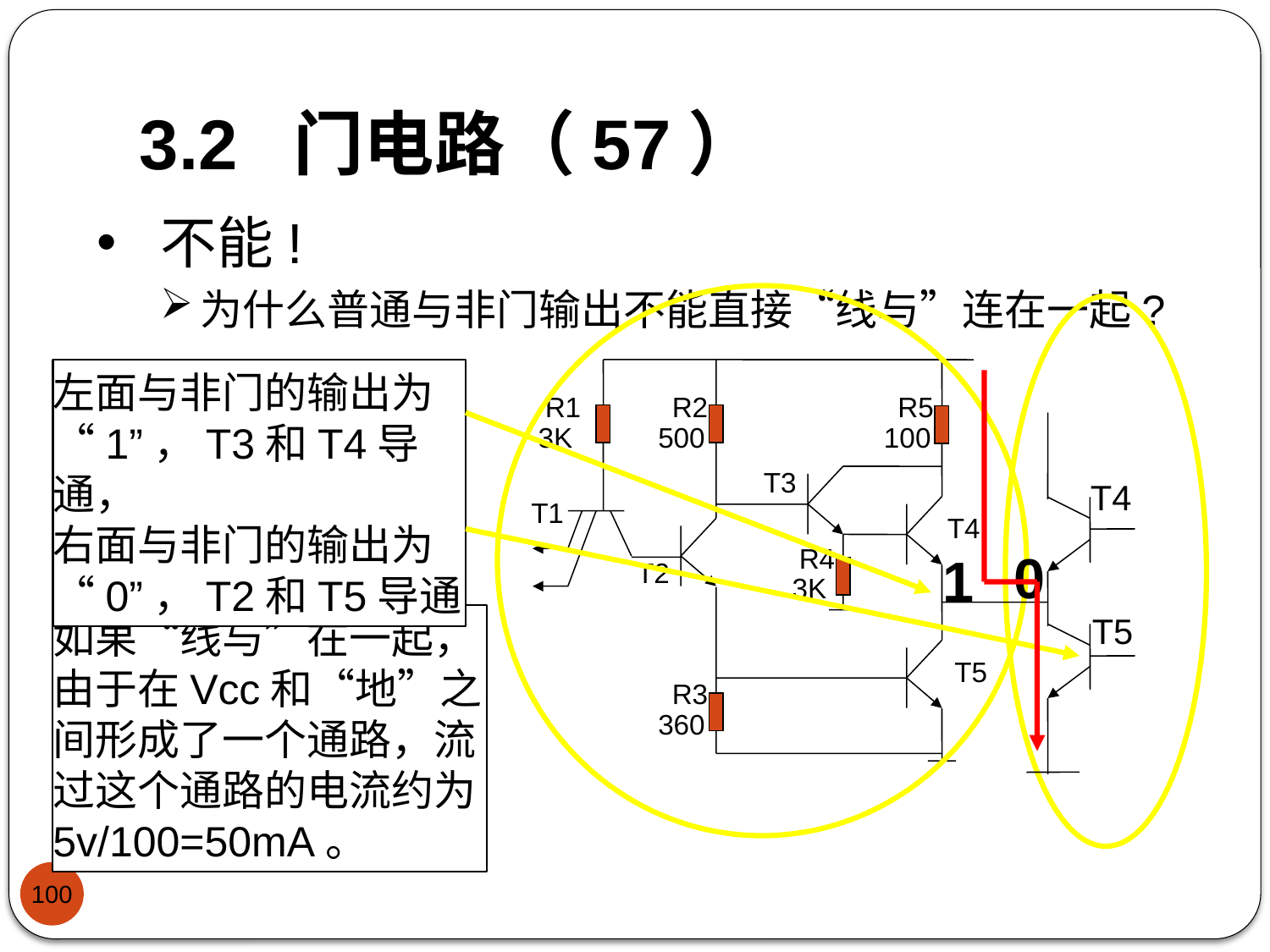

# 3.2  门电路（57）
不能!
为什么普通与非门输出不能直接“线与”连在一起?

左面与非门的输出为“1”，T3和T4导通，
右面与非门的输出为“0”，T2和T5导通

R1
3K
R2
500
R5
100

T3

T1

T4

R4
3K

T2

R3
360

T4

0
1

T5

T5

如果“线与”在一起，由于在Vcc和“地”之间形成了一个通路，流过这个通路的电流约为5v/100=50mA。
100